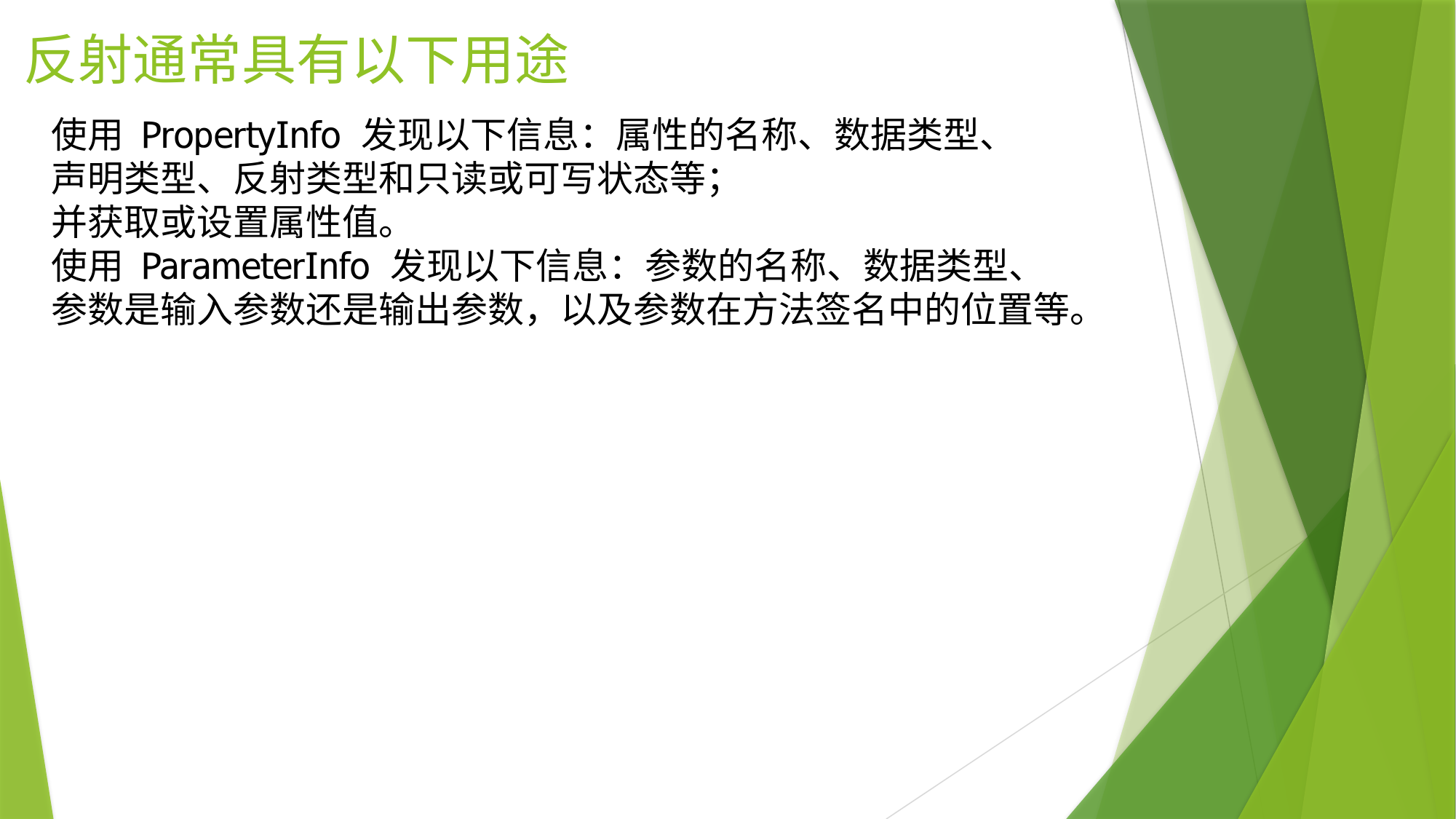

# 反射通常具有以下用途
使用 PropertyInfo 发现以下信息：属性的名称、数据类型、
声明类型、反射类型和只读或可写状态等；
并获取或设置属性值。
使用 ParameterInfo 发现以下信息：参数的名称、数据类型、
参数是输入参数还是输出参数，以及参数在方法签名中的位置等。